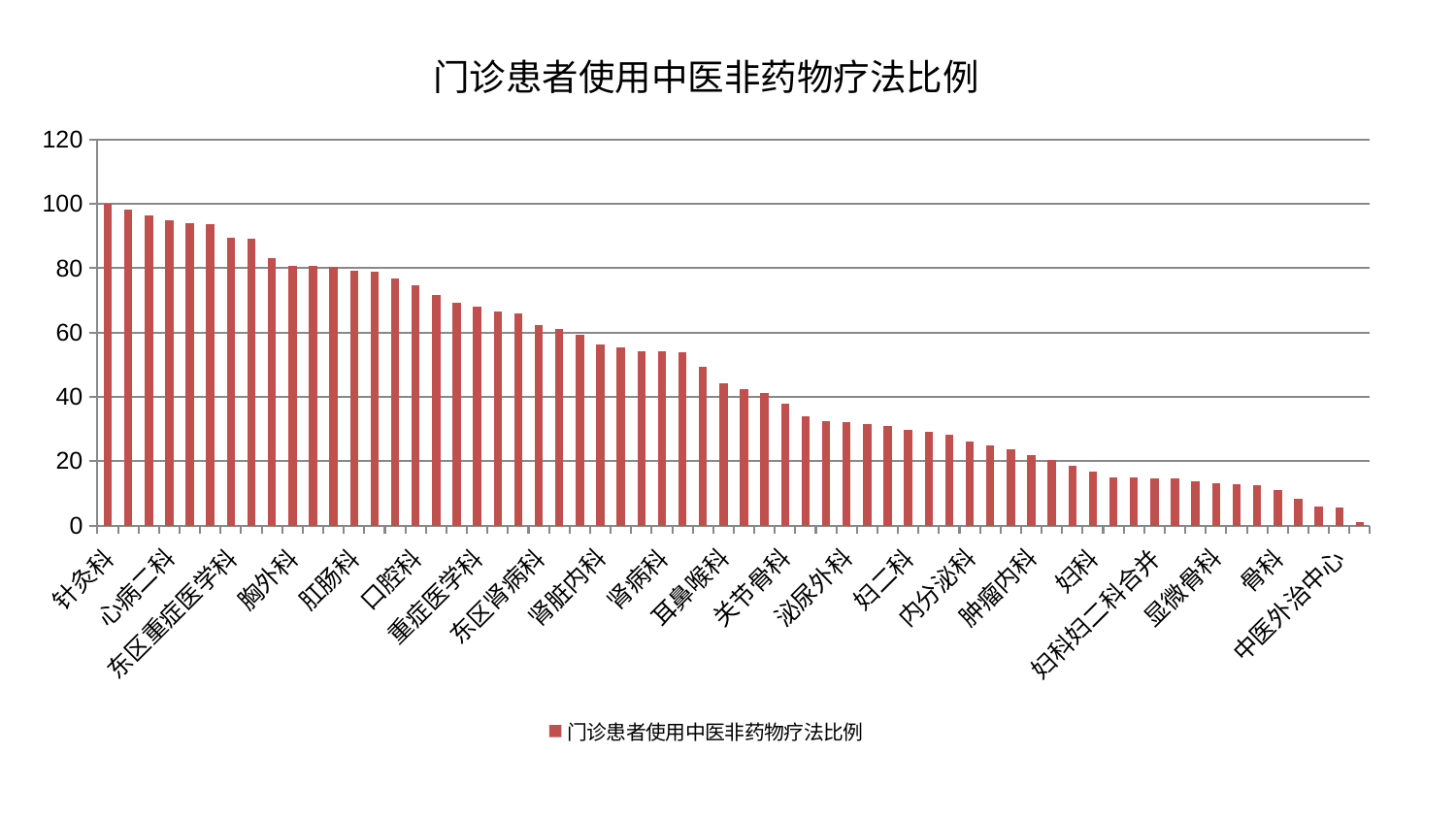

### Chart: 门诊患者使用中医非药物疗法比例

| Category | 门诊患者使用中医非药物疗法比例 |
|---|---|
| 针灸科 | 100.0 |
| 小儿骨科 | 98.3426280261541 |
| 脊柱骨科 | 96.3164600126819 |
| 心病二科 | 94.79974538281895 |
| 创伤骨科 | 94.11134328179536 |
| 男科 | 93.611221553644 |
| 东区重症医学科 | 89.34855387085558 |
| 风湿病科 | 89.32621618276883 |
| 皮肤科 | 83.18884519651814 |
| 胸外科 | 80.7883645117922 |
| 消化内科 | 80.62626368702209 |
| 运动损伤骨科 | 80.51936189010402 |
| 肛肠科 | 79.30204340705386 |
| 周围血管科 | 78.81015689482521 |
| 心病一科 | 76.79399474249882 |
| 口腔科 | 74.66222139601155 |
| 身心医学科 | 71.78998066650621 |
| 推拿科 | 69.36827135776008 |
| 重症医学科 | 68.19413358842891 |
| 医院 | 66.6917499145651 |
| 产科 | 65.85589866769904 |
| 东区肾病科 | 62.39549337256103 |
| 西区重症医学科 | 61.05235612820136 |
| 小儿推拿科 | 59.44355885627855 |
| 肾脏内科 | 56.1825407868737 |
| 脑病一科 | 55.541844249636725 |
| 脾胃病科 | 54.10414695460238 |
| 肾病科 | 54.04029264754542 |
| 中医经典科 | 53.91265404407415 |
| 呼吸内科 | 49.30273259968222 |
| 耳鼻喉科 | 44.12146119212931 |
| 微创骨科 | 42.33008458539323 |
| 血液科 | 41.2283130207094 |
| 关节骨科 | 37.754699729110634 |
| 老年医学科 | 34.053602442430204 |
| 儿科 | 32.48221895327679 |
| 泌尿外科 | 32.22613956673626 |
| 美容皮肤科 | 31.51228173409997 |
| 心血管内科 | 30.97318492736686 |
| 妇二科 | 29.85736826323687 |
| 脾胃科消化科合并 | 29.08588322240791 |
| 心病三科 | 28.336631636239055 |
| 内分泌科 | 26.004701887359072 |
| 康复科 | 25.02837055414245 |
| 眼科 | 23.71984106971371 |
| 肿瘤内科 | 21.77657558707161 |
| 神经内科 | 20.385476078073246 |
| 心病四科 | 18.62986343374983 |
| 妇科 | 16.80640426875827 |
| 脑病二科 | 14.882201379034234 |
| 肝胆外科 | 14.834777916947921 |
| 妇科妇二科合并 | 14.760115891221147 |
| 乳腺甲状腺外科 | 14.508275495317514 |
| 神经外科 | 13.726944093889863 |
| 显微骨科 | 13.148503744756999 |
| 脑病三科 | 12.807841652677174 |
| 肝病科 | 12.595485001856538 |
| 骨科 | 10.8884012084835 |
| 普通外科 | 8.169438606362023 |
| 综合内科 | 5.839011860422009 |
| 中医外治中心 | 5.654625529702006 |
| 治未病中心 | 0.9621743998751212 |
216